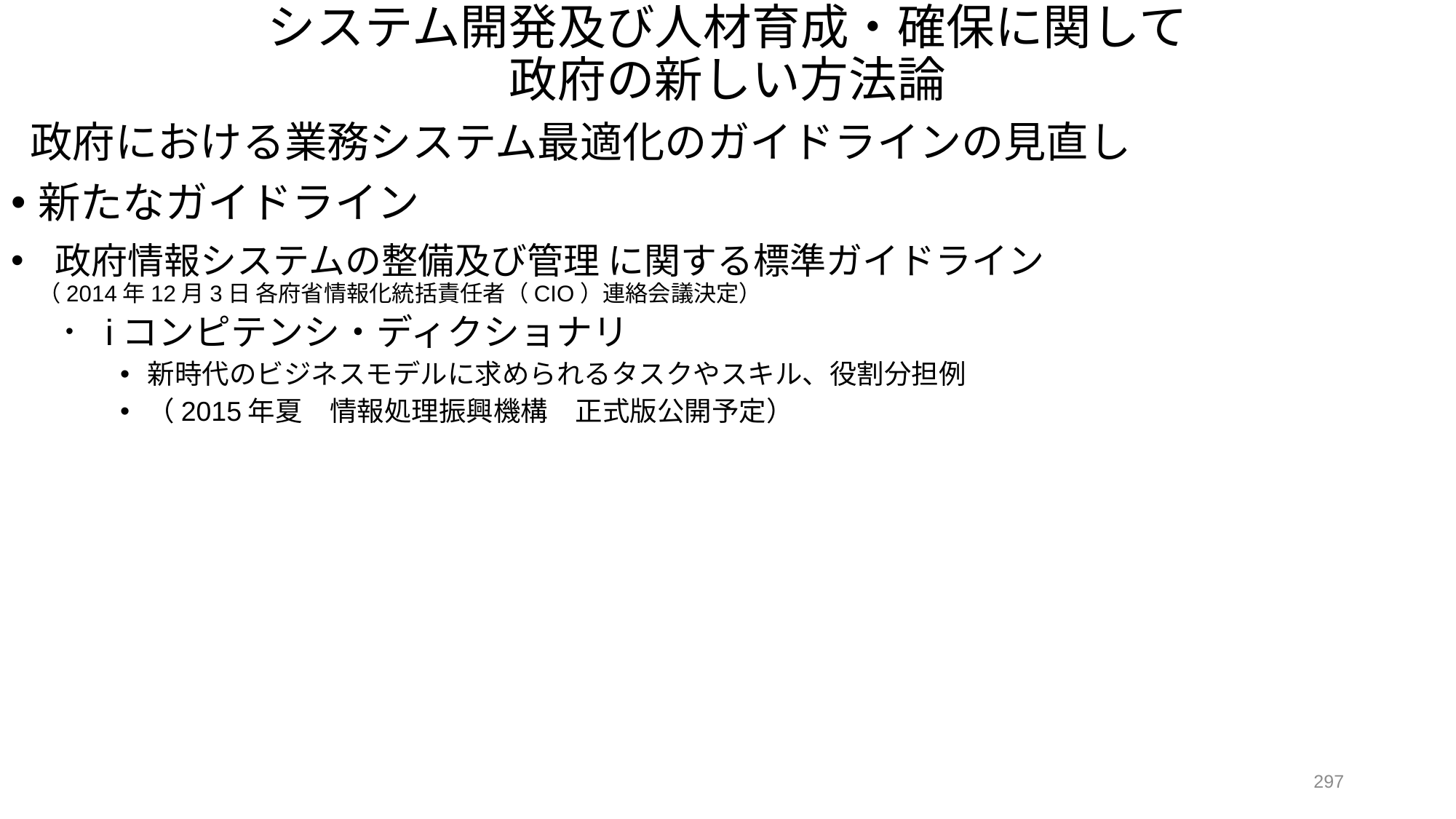

# システム開発及び人材育成・確保に関して 政府の新しい方法論
 政府における業務システム最適化のガイドラインの見直し
新たなガイドライン
 政府情報システムの整備及び管理 に関する標準ガイドライン
（2014年12月3日 各府省情報化統括責任者（CIO）連絡会議決定）
  iコンピテンシ・ディクショナリ
新時代のビジネスモデルに求められるタスクやスキル、役割分担例
（2015年夏　情報処理振興機構　正式版公開予定）

297